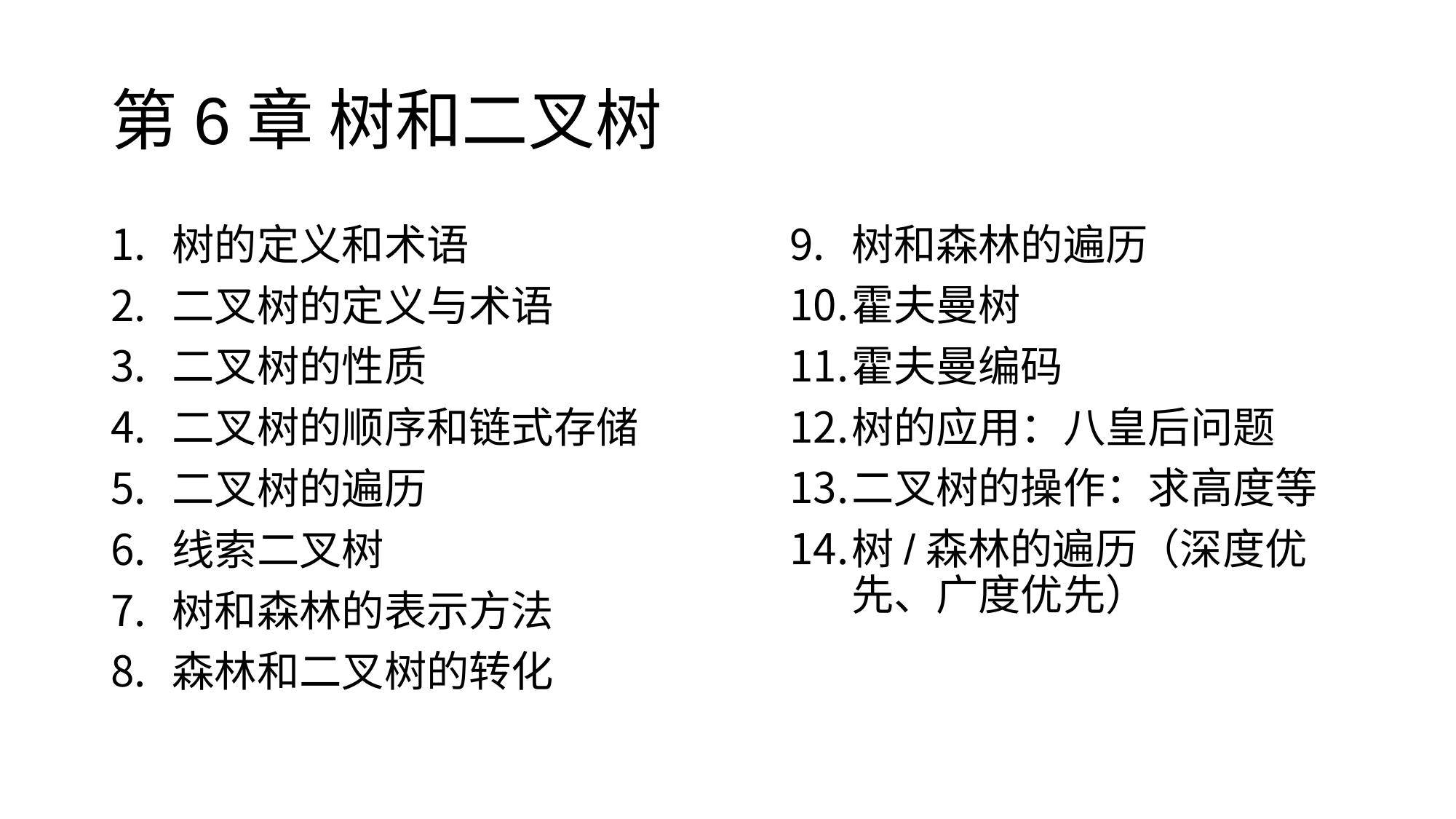

# 第6章 树和二叉树
树的定义和术语
二叉树的定义与术语
二叉树的性质
二叉树的顺序和链式存储
二叉树的遍历
线索二叉树
树和森林的表示方法
森林和二叉树的转化

树和森林的遍历
霍夫曼树
霍夫曼编码
树的应用：八皇后问题
二叉树的操作：求高度等
树/森林的遍历（深度优先、广度优先）